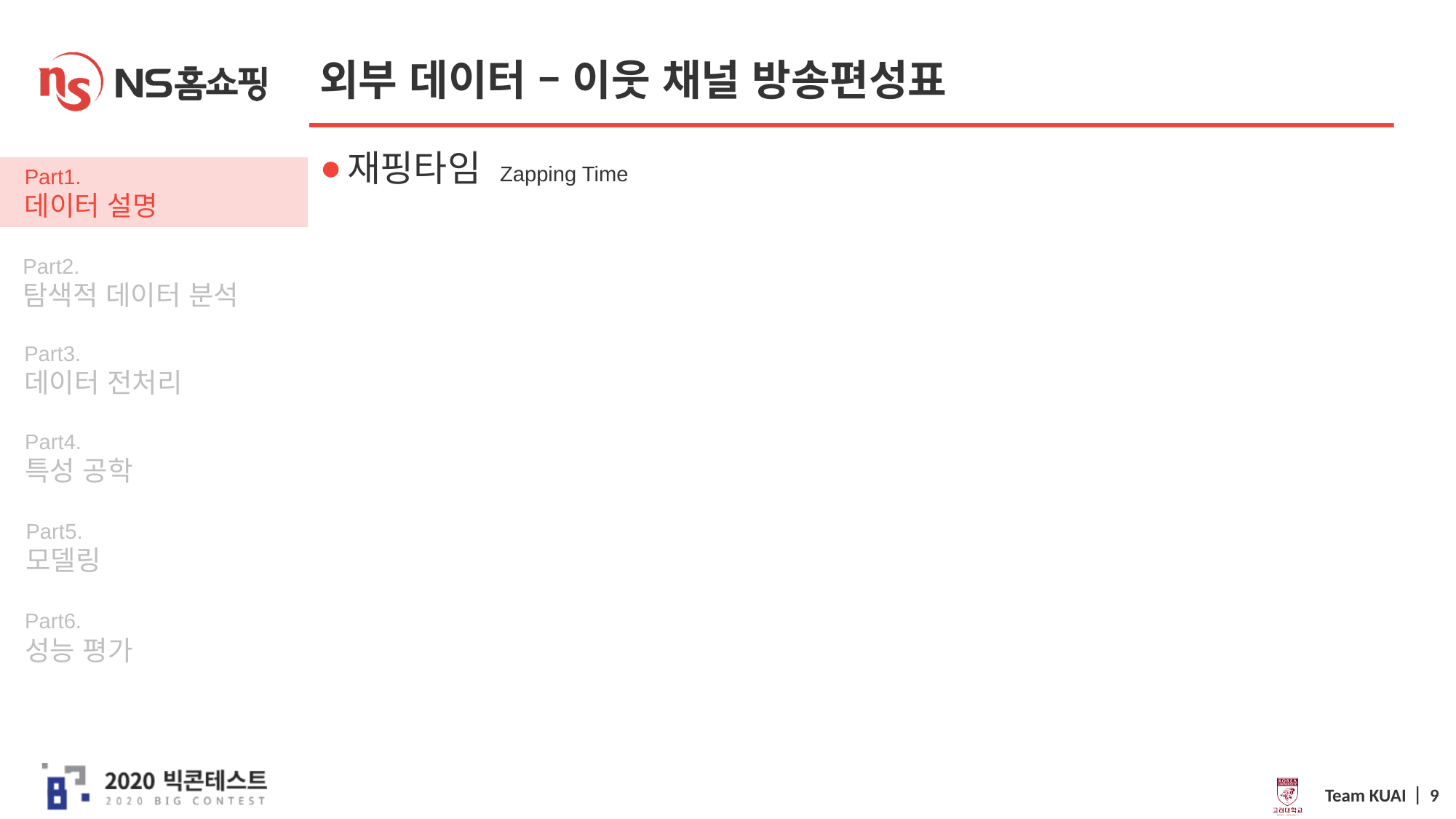

# 외부 데이터 – 이웃 채널 방송편성표
재핑타임 Zapping Time

Team KUAI  ⎸ 9